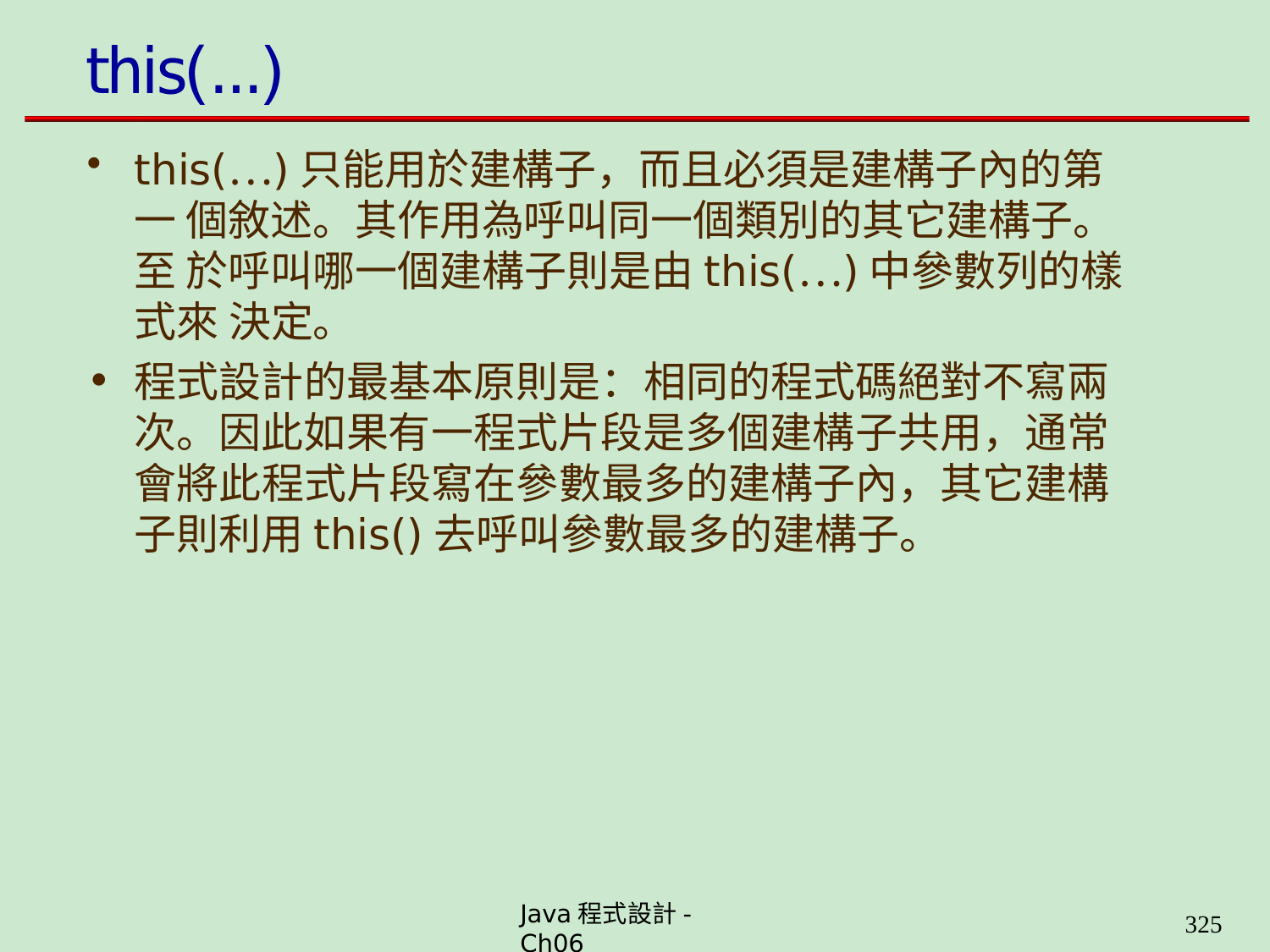

# this(…)
this(…)只能用於建構子，而且必須是建構子內的第一 個敘述。其作用為呼叫同一個類別的其它建構子。至 於呼叫哪一個建構子則是由this(…)中參數列的樣式來 決定。
程式設計的最基本原則是：相同的程式碼絕對不寫兩 次。因此如果有一程式片段是多個建構子共用，通常 會將此程式片段寫在參數最多的建構子內，其它建構 子則利用this()去呼叫參數最多的建構子。
Java程式設計-Ch06
325